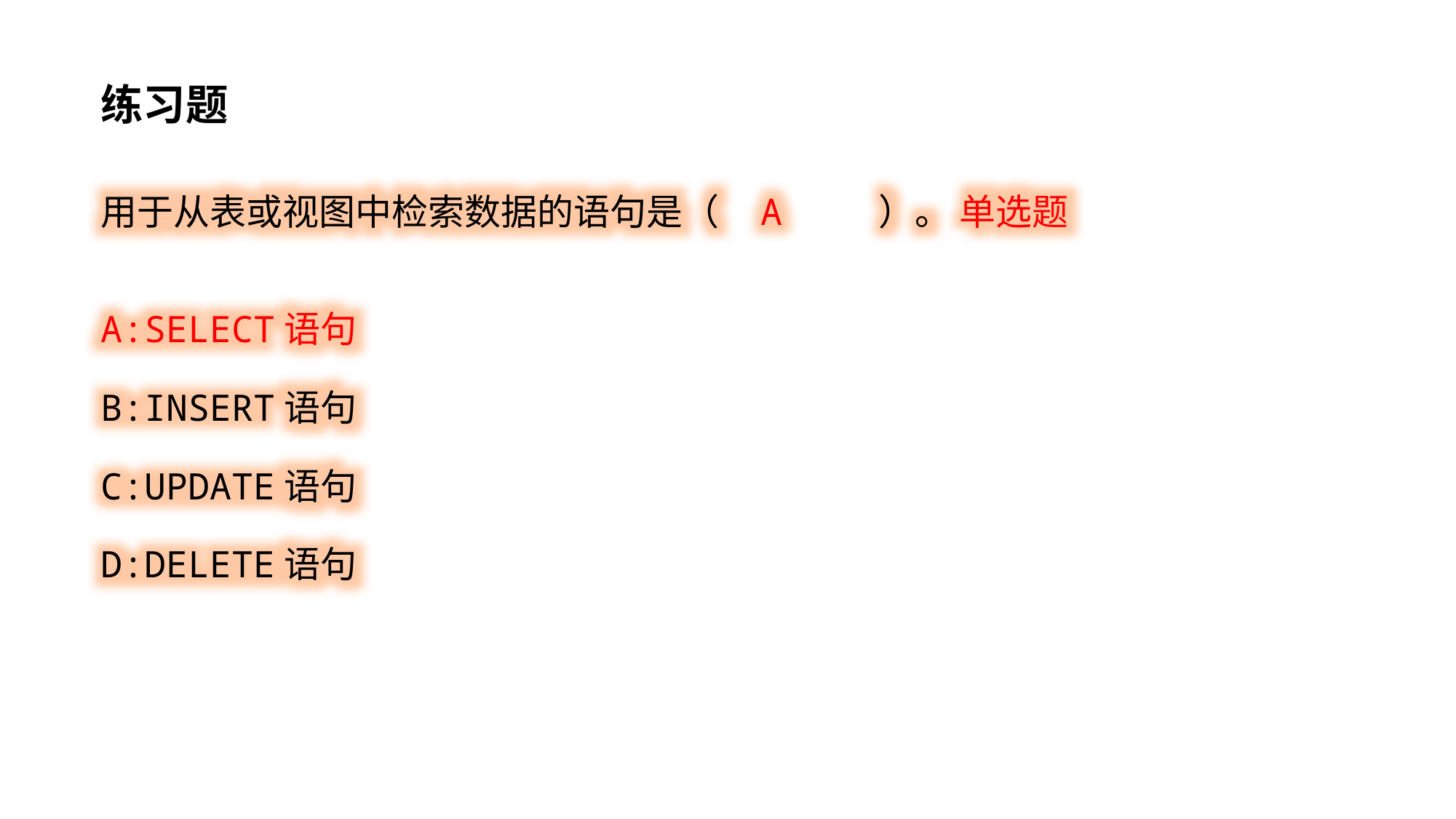

练习题
用于从表或视图中检索数据的语句是（    A    ）。 单选题

A:SELECT语句

B:INSERT语句

C:UPDATE语句

D:DELETE语句